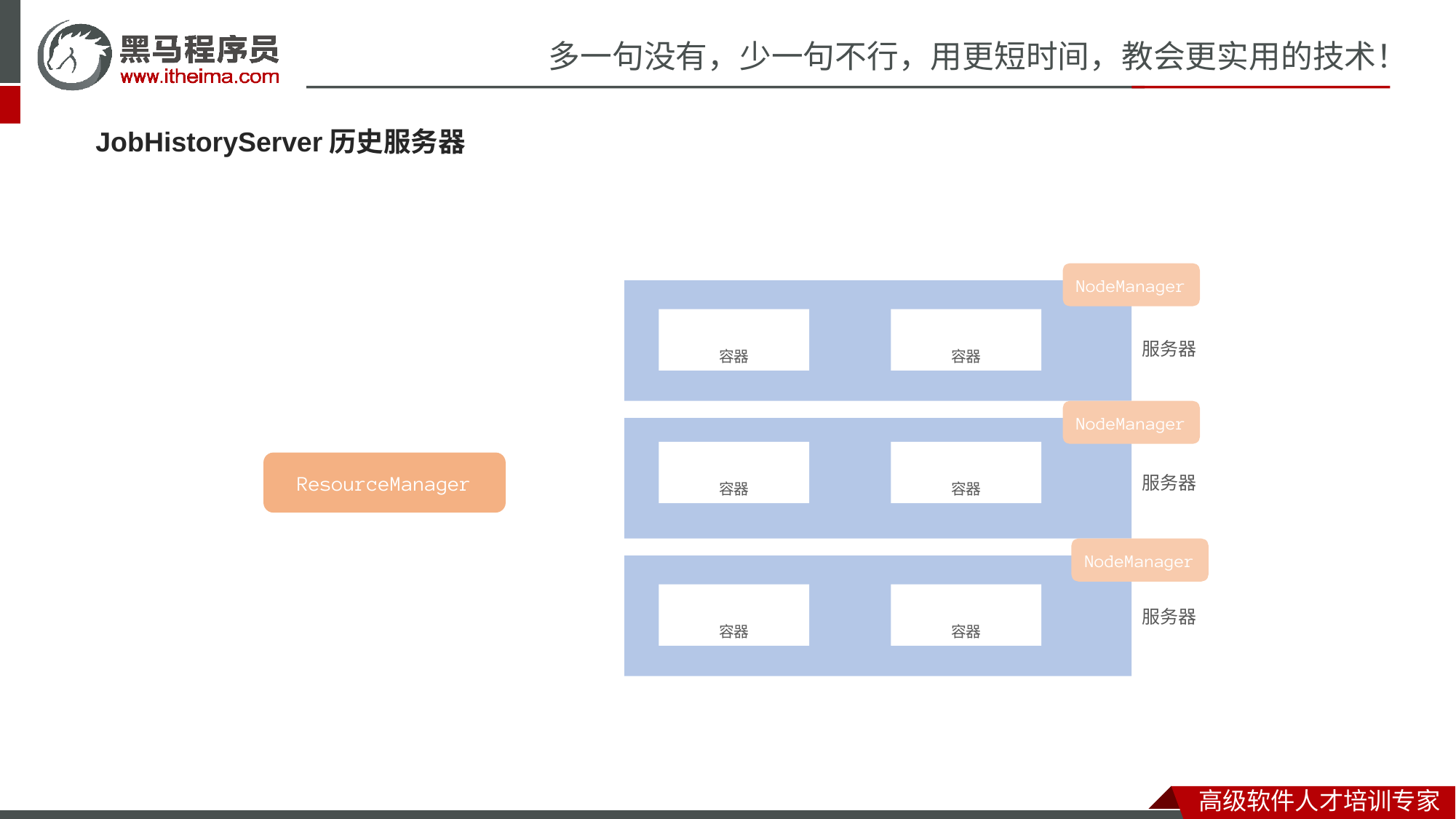

map
map
JobHistoryServer历史服务器
NodeManager

服务器
NodeManager

ResourceManager
服务器
NodeManager

服务器
容器
容器
容器
容器
容器
容器
reduce
map
map
map